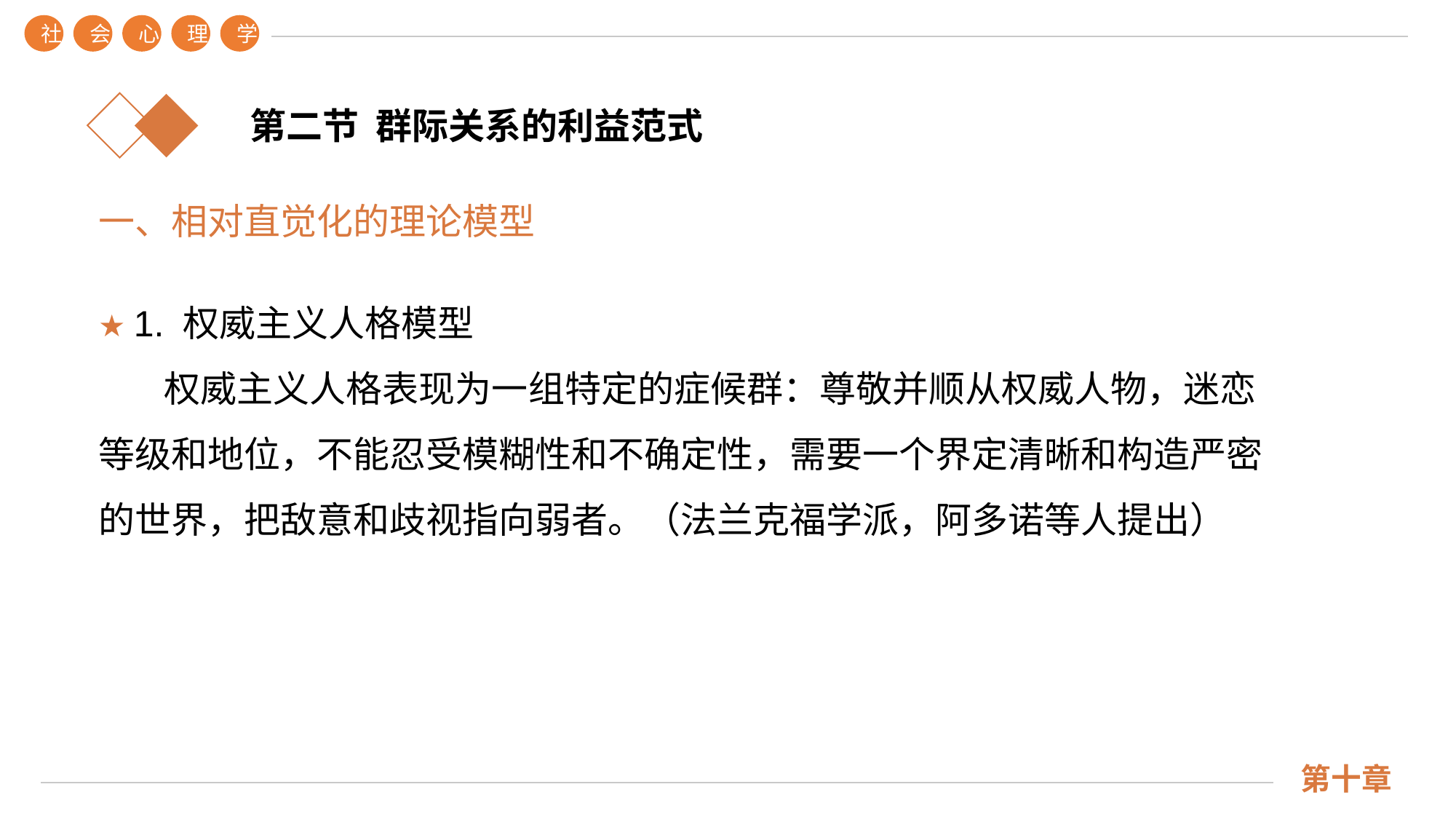

社
会
心
理
学

第二节  群际关系的利益范式
一、相对直觉化的理论模型

★ 1. 权威主义人格模型
       权威主义人格表现为一组特定的症候群：尊敬并顺从权威人物，迷恋等级和地位，不能忍受模糊性和不确定性，需要一个界定清晰和构造严密的世界，把敌意和歧视指向弱者。（法兰克福学派，阿多诺等人提出）

第十章